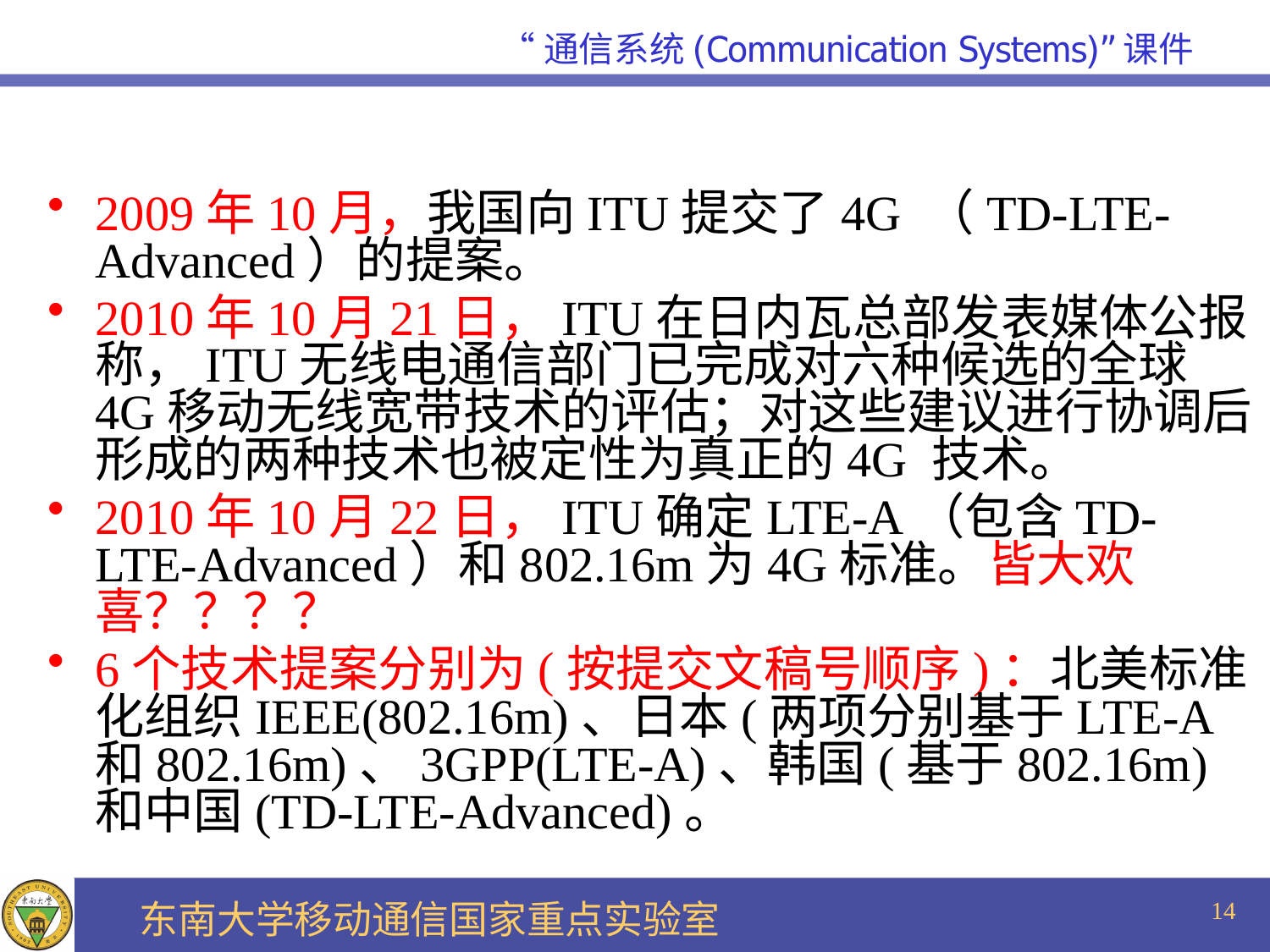

2009年10月，我国向ITU提交了4G （TD-LTE-Advanced）的提案。
2010年10月21日，ITU在日内瓦总部发表媒体公报称，ITU无线电通信部门已完成对六种候选的全球4G移动无线宽带技术的评估；对这些建议进行协调后形成的两种技术也被定性为真正的4G 技术。
2010年10月22日，ITU确定LTE-A（包含TD-LTE-Advanced）和802.16m为4G标准。皆大欢喜？？？？
6个技术提案分别为(按提交文稿号顺序)：北美标准化组织IEEE(802.16m)、日本(两项分别基于LTE-A和802.16m)、3GPP(LTE-A)、韩国(基于802.16m)和中国(TD-LTE-Advanced)。
14